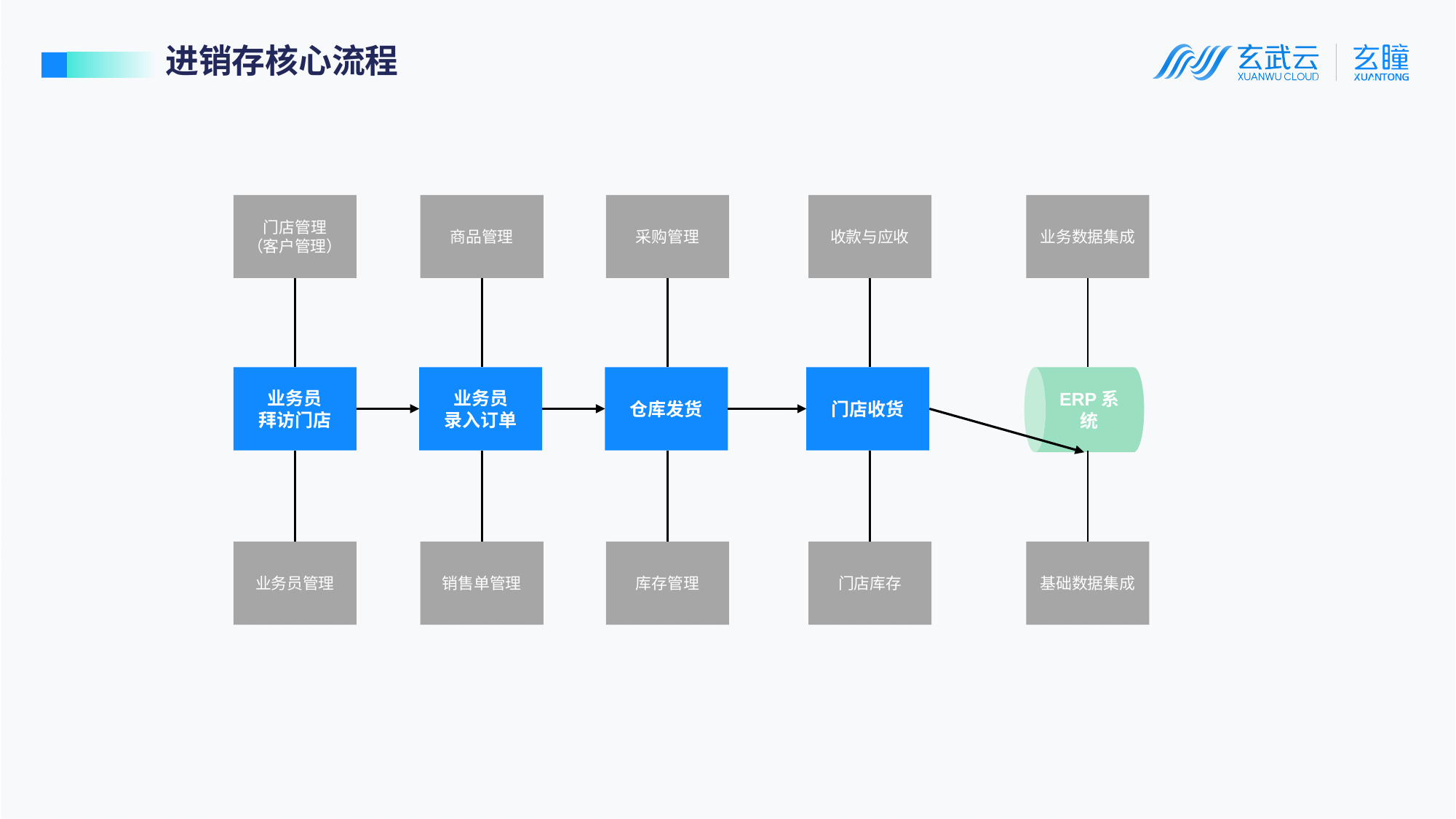

进销存核心流程
门店管理
（客户管理）
商品管理
采购管理
收款与应收
业务数据集成
ERP系统
业务员
拜访门店
业务员
录入订单
仓库发货
门店收货
业务员管理
销售单管理
库存管理
门店库存
基础数据集成